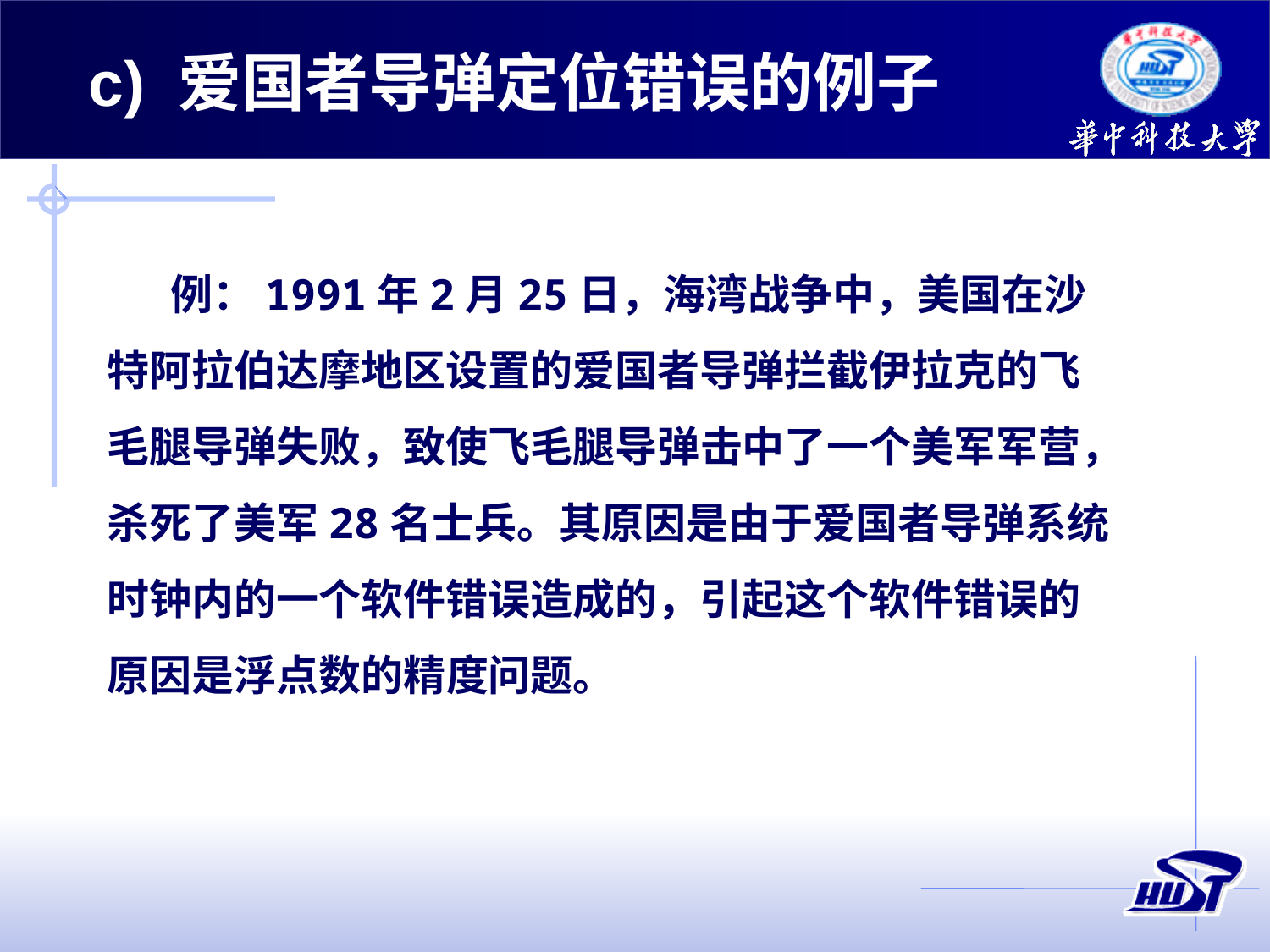

c) 爱国者导弹定位错误的例子
例：1991年2月25日，海湾战争中，美国在沙特阿拉伯达摩地区设置的爱国者导弹拦截伊拉克的飞毛腿导弹失败，致使飞毛腿导弹击中了一个美军军营，杀死了美军28名士兵。其原因是由于爱国者导弹系统时钟内的一个软件错误造成的，引起这个软件错误的原因是浮点数的精度问题。